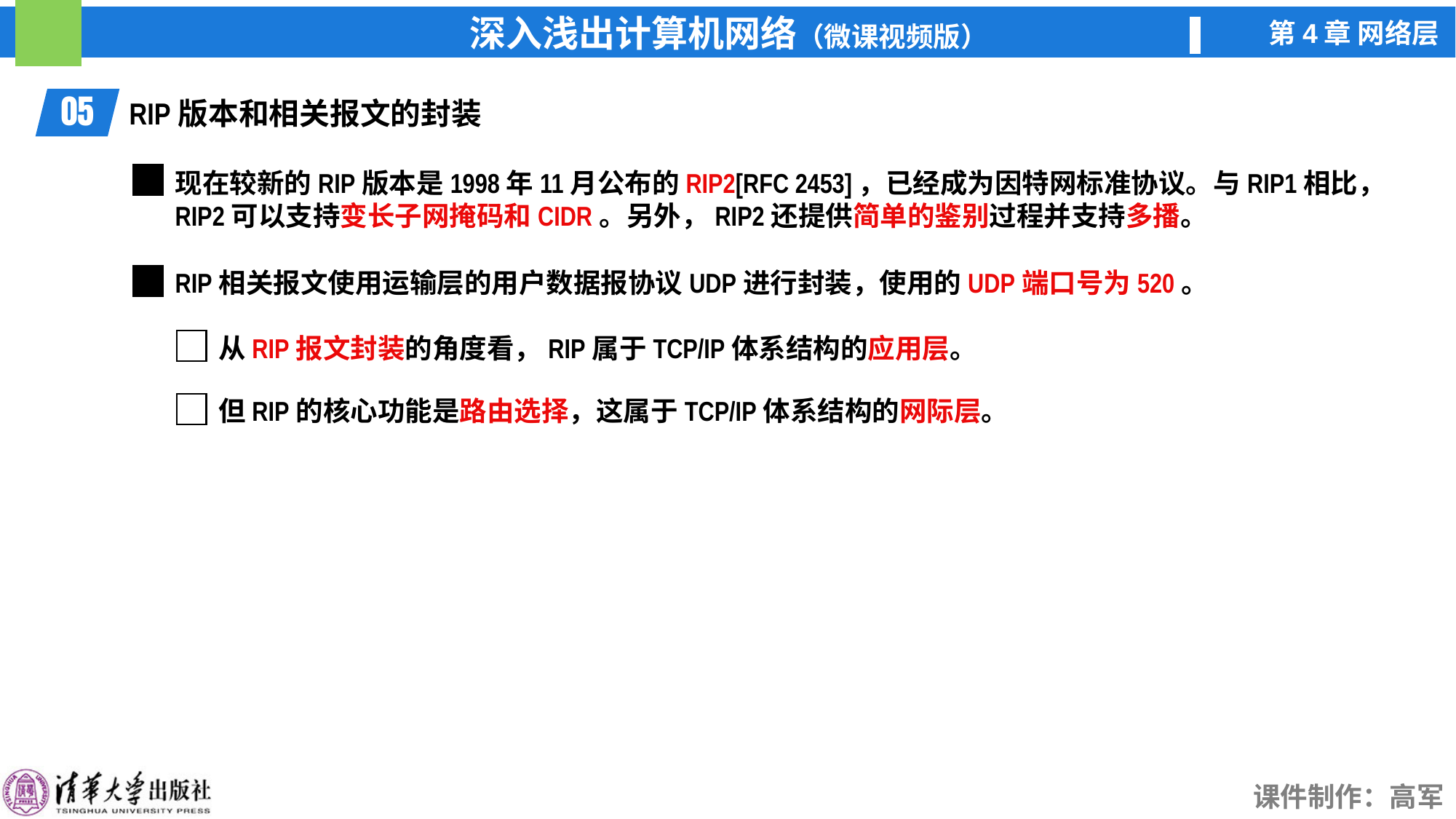

05
RIP版本和相关报文的封装
现在较新的RIP版本是1998年11月公布的RIP2[RFC 2453]，已经成为因特网标准协议。与RIP1相比，RIP2可以支持变长子网掩码和CIDR。另外，RIP2还提供简单的鉴别过程并支持多播。

RIP相关报文使用运输层的用户数据报协议UDP进行封装，使用的UDP端口号为520。

从RIP报文封装的角度看，RIP属于TCP/IP体系结构的应用层。

但RIP的核心功能是路由选择，这属于TCP/IP体系结构的网际层。